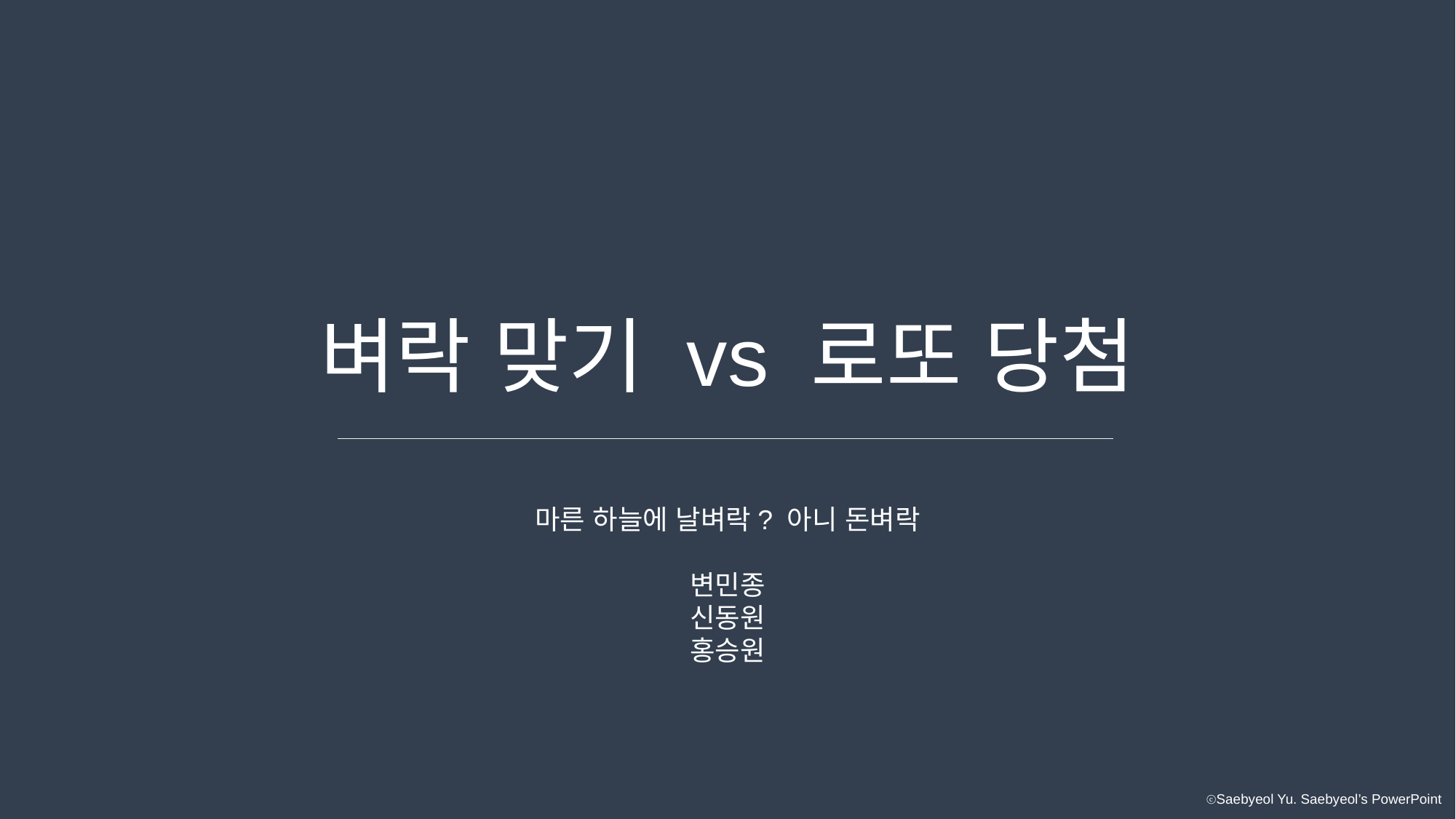

벼락 맞기 vs 로또 당첨
마른 하늘에 날벼락? 아니 돈벼락

변민종
신동원
홍승원